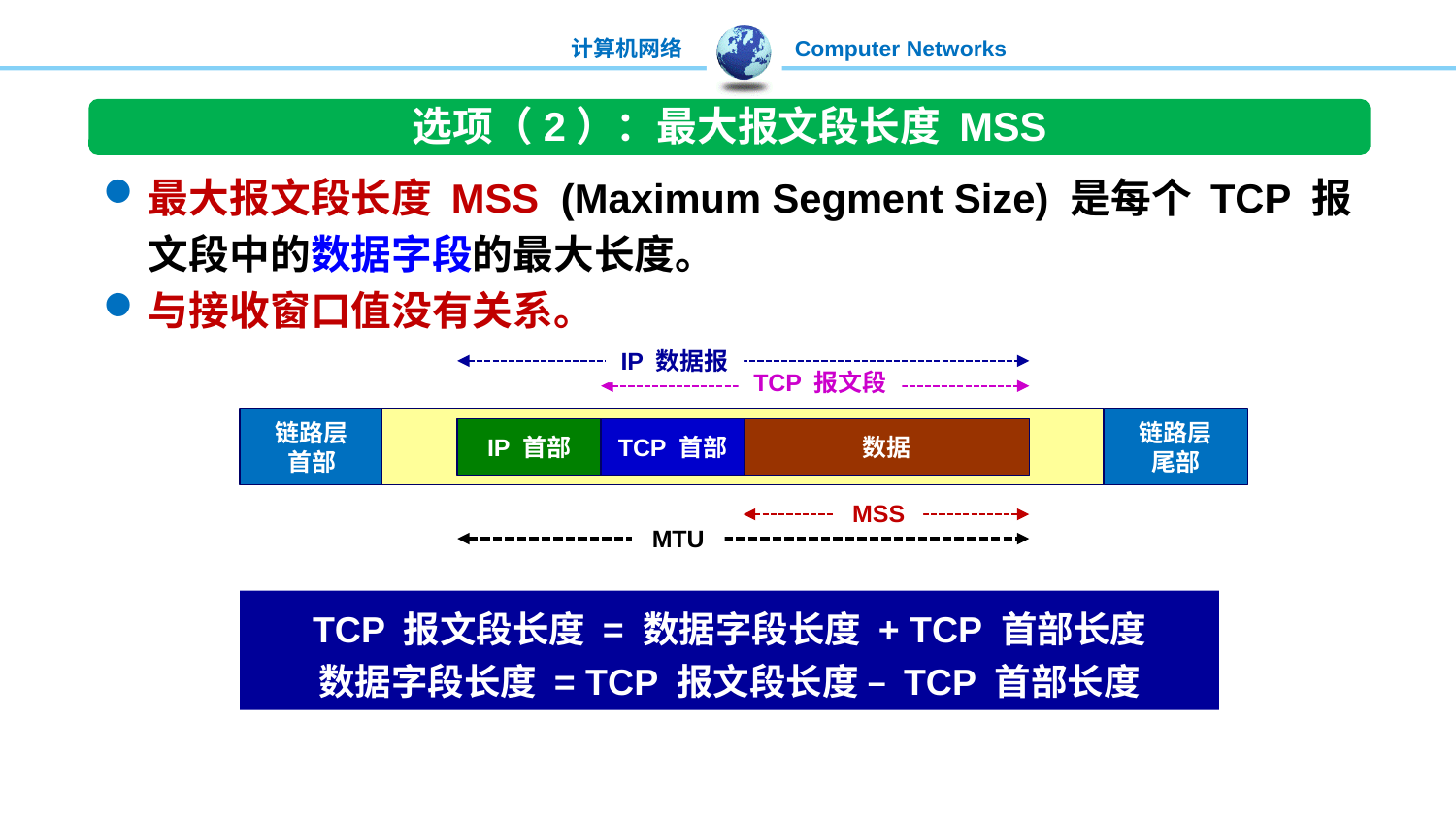

选项（2）：最大报文段长度 MSS

最大报文段长度 MSS  (Maximum Segment Size) 是每个 TCP 报文段中的数据字段的最大长度。
与接收窗口值没有关系。
IP 数据报
TCP 报文段
链路层
首部

链路层
尾部
IP 首部
TCP 首部
数据
MSS
MTU
TCP 报文段长度 = 数据字段长度 + TCP 首部长度
数据字段长度 = TCP 报文段长度 – TCP 首部长度